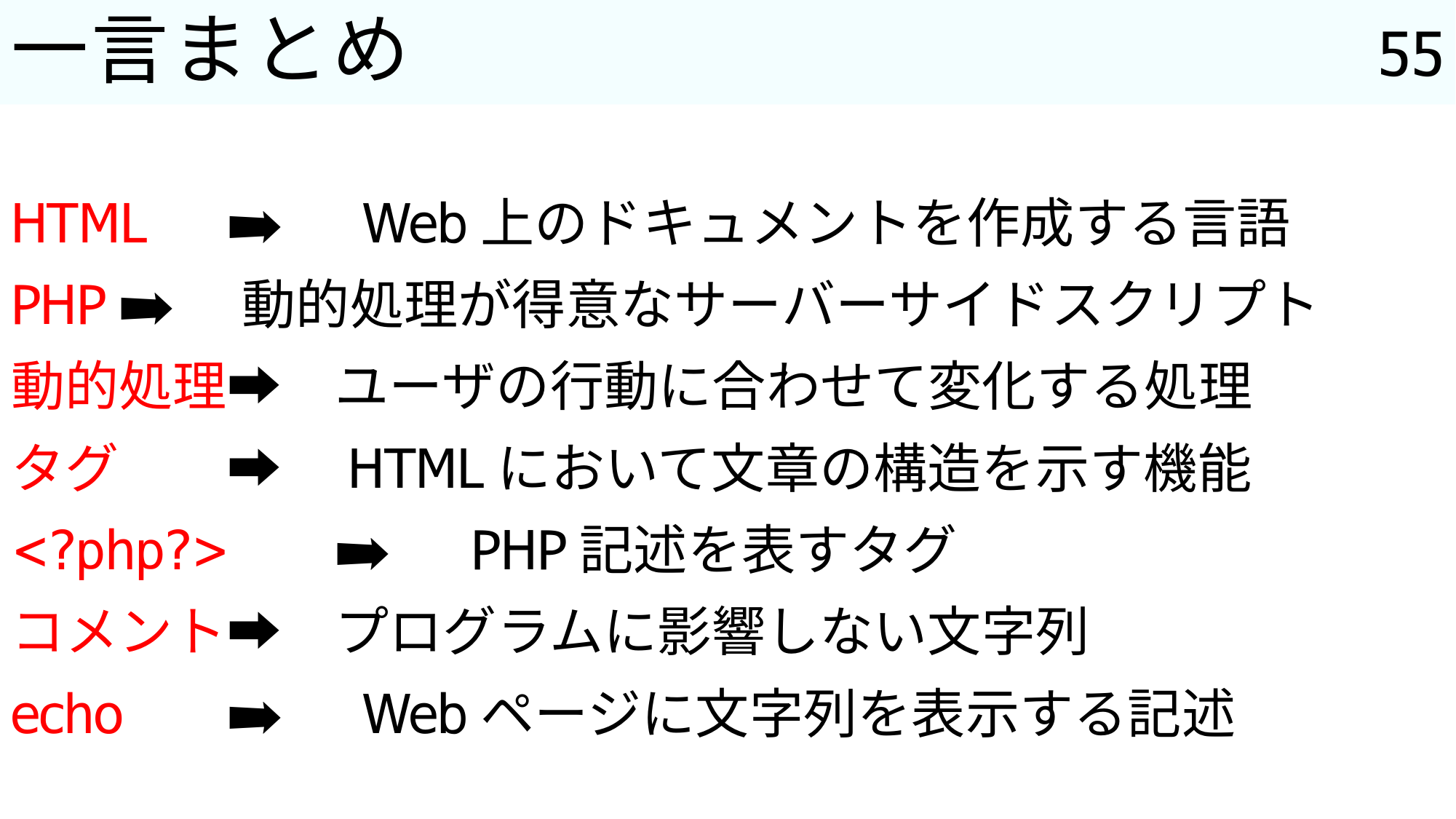

55
# 一言まとめ
HTML		➡　Web上のドキュメントを作成する言語
PHP			➡　動的処理が得意なサーバーサイドスクリプト
動的処理	➡　ユーザの行動に合わせて変化する処理
タグ			➡　HTMLにおいて文章の構造を示す機能
<?php?>	➡　PHP記述を表すタグ
コメント		➡　プログラムに影響しない文字列
echo		➡　Webページに文字列を表示する記述